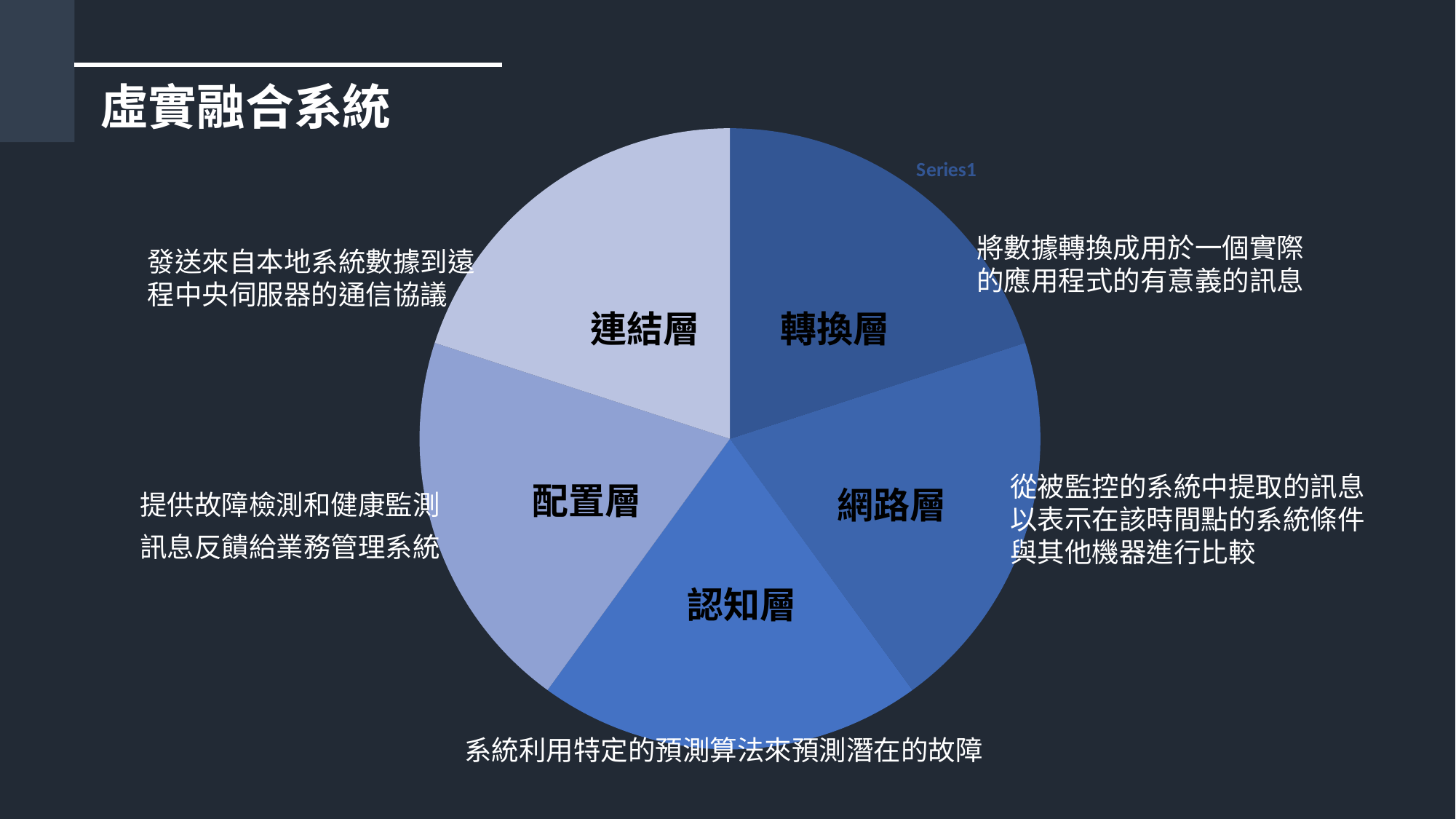

虛實融合系統

### Chart

| Category | 欄1 |
|---|---|
|  | 20.0 |
|  | 20.0 |
|  | 20.0 |
|  | 20.0 |
|  | 20.0 |
將數據轉換成用於一個實際的應用程式的有意義的訊息
發送來自本地系統數據到遠程中央伺服器的通信協議
轉換層
連結層
配置層
網路層
從被監控的系統中提取的訊息
以表示在該時間點的系統條件
與其他機器進行比較
提供故障檢測和健康監測訊息反饋給業務管理系統
認知層
系統利用特定的預測算法來預測潛在的故障